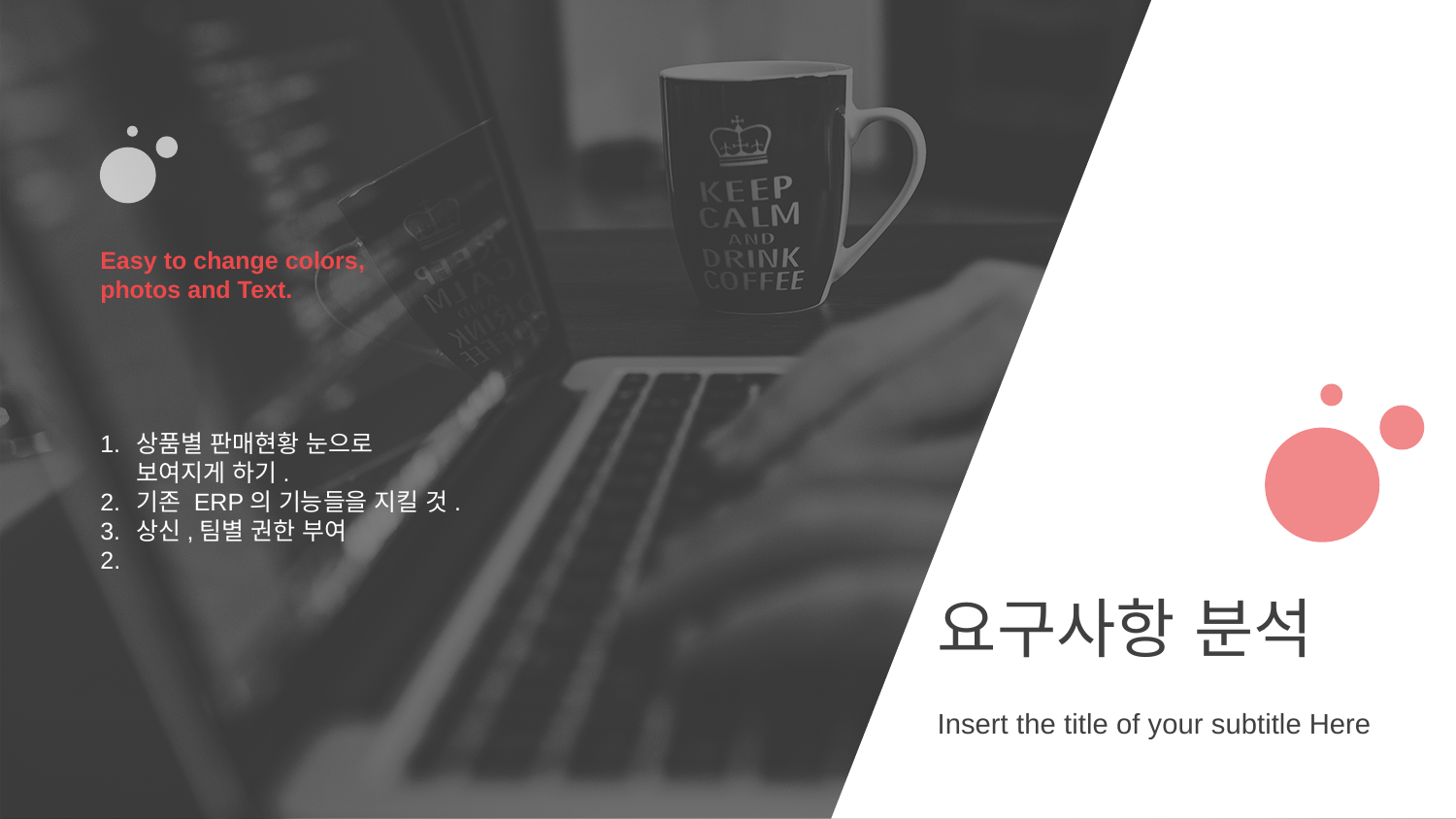

Easy to change colors, photos and Text.
상품별 판매현황 눈으로 보여지게 하기.
기존 ERP의 기능들을 지킬 것.
상신,팀별 권한 부여
2.

요구사항 분석
Insert the title of your subtitle Here